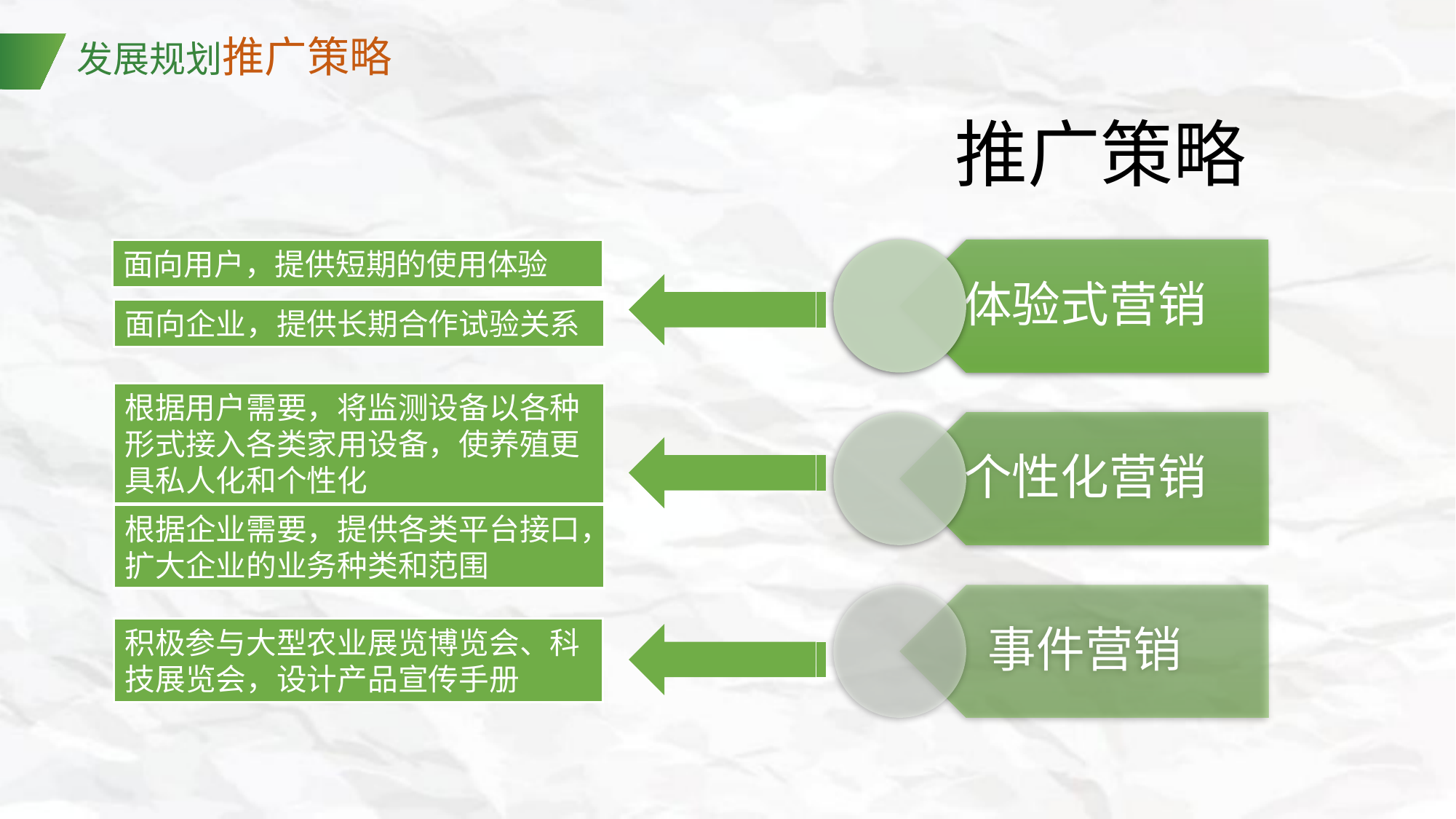

发展规划推广策略

推广策略
体验式营销
个性化营销
事件营销
面向用户，提供短期的使用体验

面向企业，提供长期合作试验关系
根据用户需要，将监测设备以各种形式接入各类家用设备，使养殖更具私人化和个性化

根据企业需要，提供各类平台接口，扩大企业的业务种类和范围
积极参与大型农业展览博览会、科技展览会，设计产品宣传手册